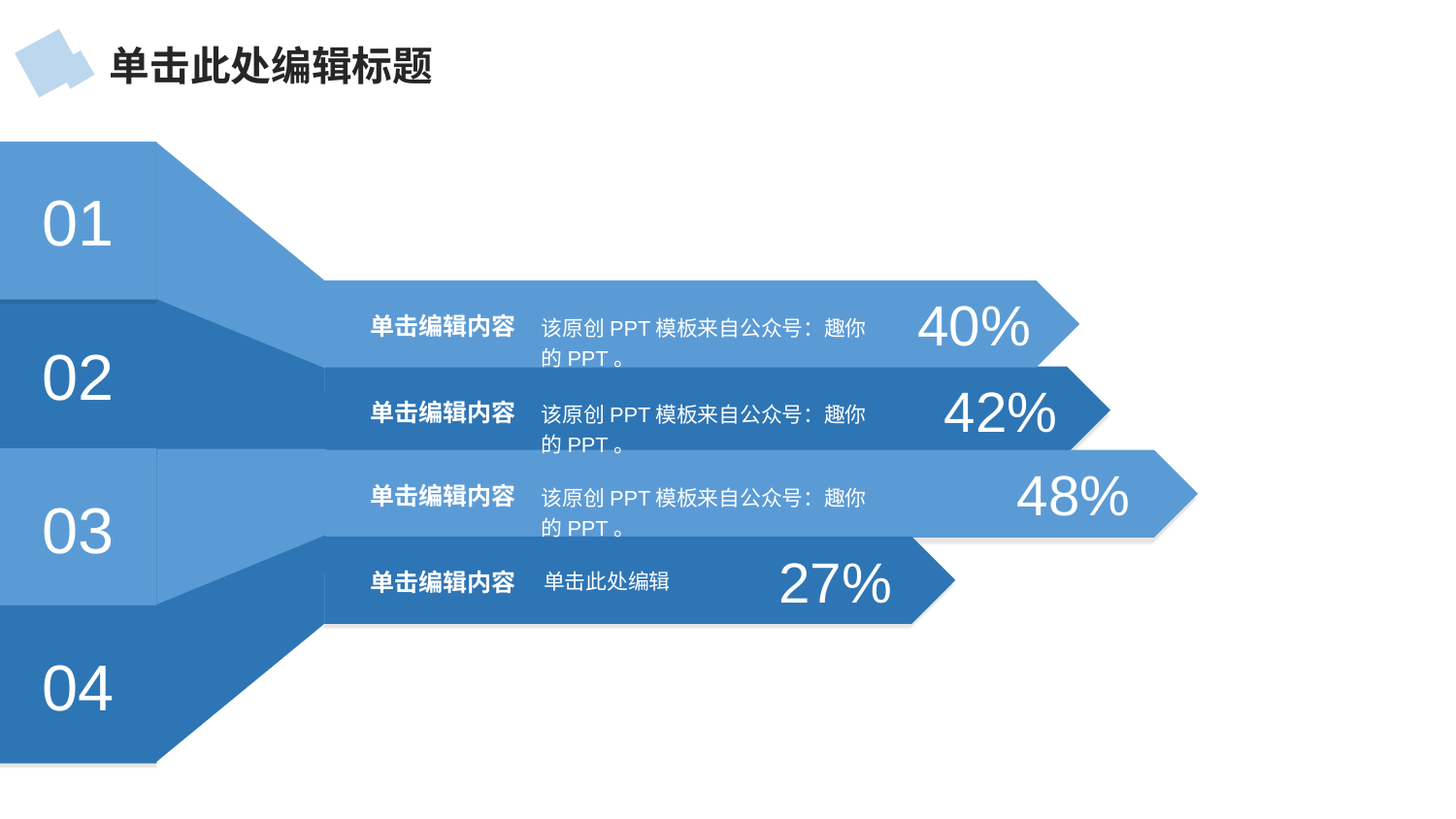

单击此处编辑标题
01

40%
Creative
Lorem ipsum dolor sit amet
02

单击编辑内容
该原创PPT模板来自公众号：趣你的PPT。

42%
单击编辑内容
该原创PPT模板来自公众号：趣你的PPT。
03

48%
单击编辑内容
该原创PPT模板来自公众号：趣你的PPT。

27%
单击编辑内容
单击此处编辑
04